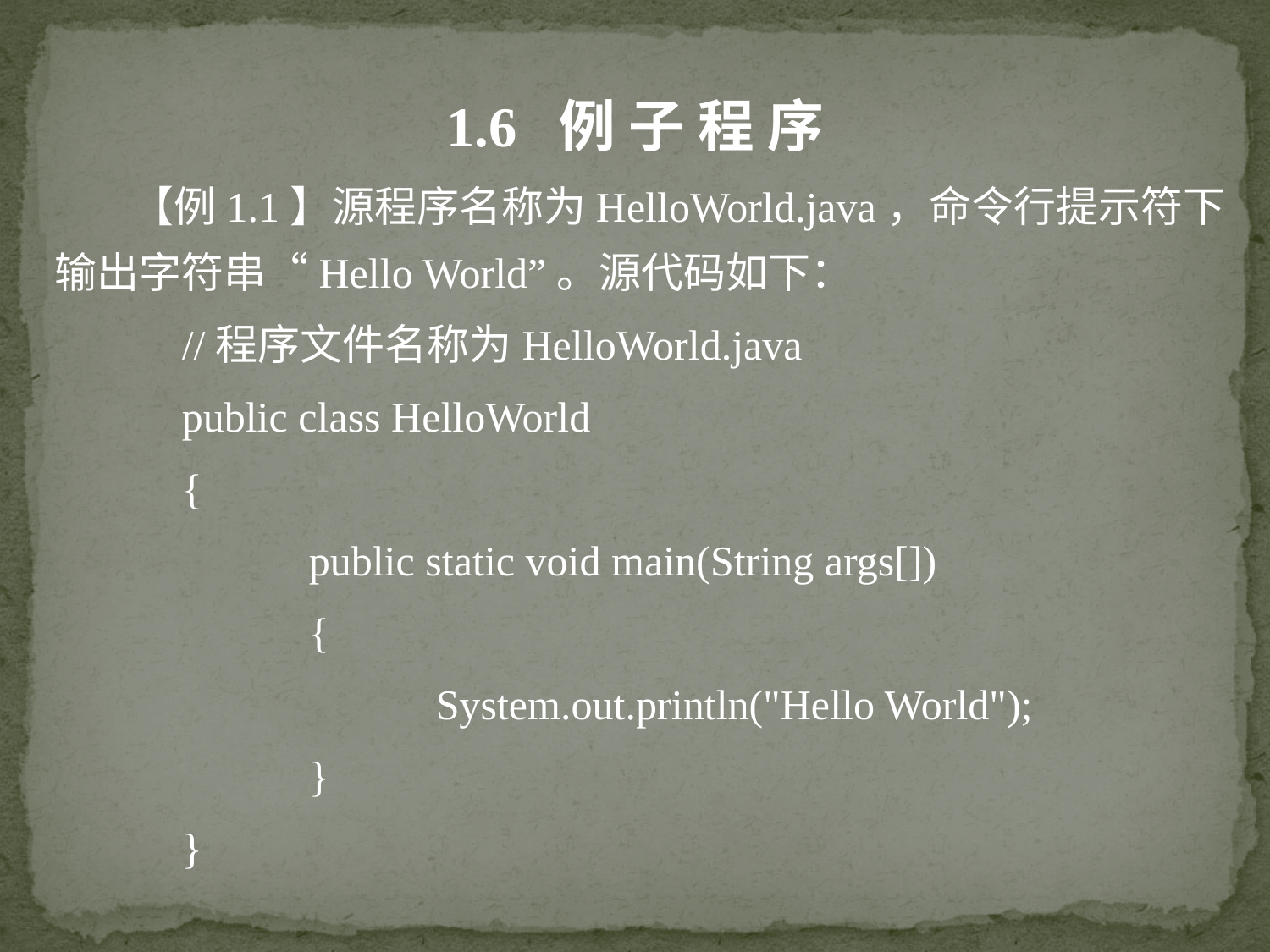

1.6  例 子 程 序
       【例1.1】源程序名称为HelloWorld.java，命令行提示符下输出字符串“Hello World”。源代码如下：
//程序文件名称为HelloWorld.java
public class HelloWorld
{
	public static void main(String args[])
	{
		System.out.println("Hello World");
	}
}